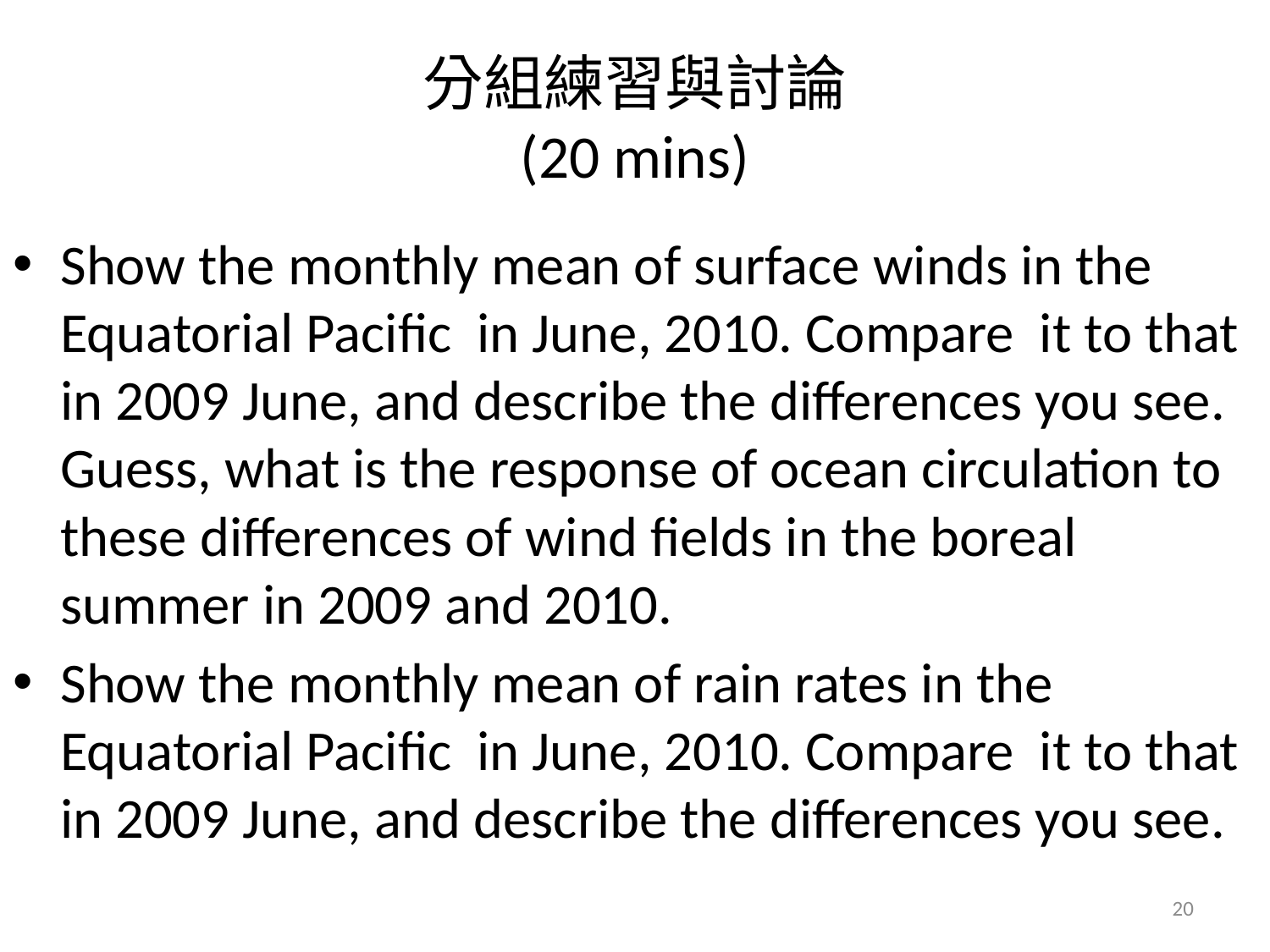

# 分組練習與討論 (20 mins)
Show the monthly mean of surface winds in the Equatorial Pacific  in June, 2010. Compare  it to that in 2009 June, and describe the differences you see. Guess, what is the response of ocean circulation to these differences of wind fields in the boreal summer in 2009 and 2010.
Show the monthly mean of rain rates in the Equatorial Pacific  in June, 2010. Compare  it to that in 2009 June, and describe the differences you see.

20